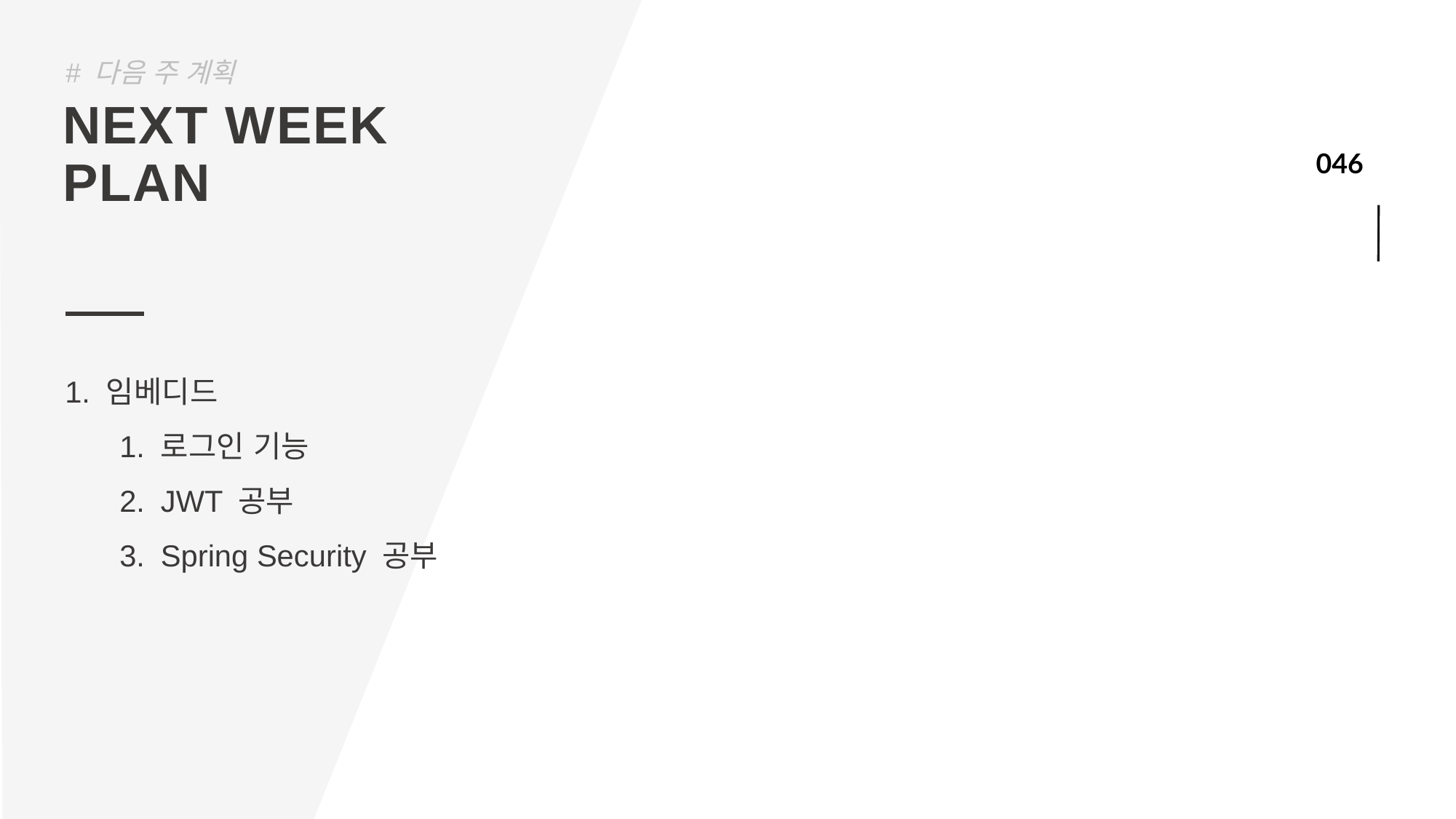

# 다음 주 계획
NEXT WEEK
PLAN
임베디드
로그인 기능
JWT 공부
Spring Security 공부